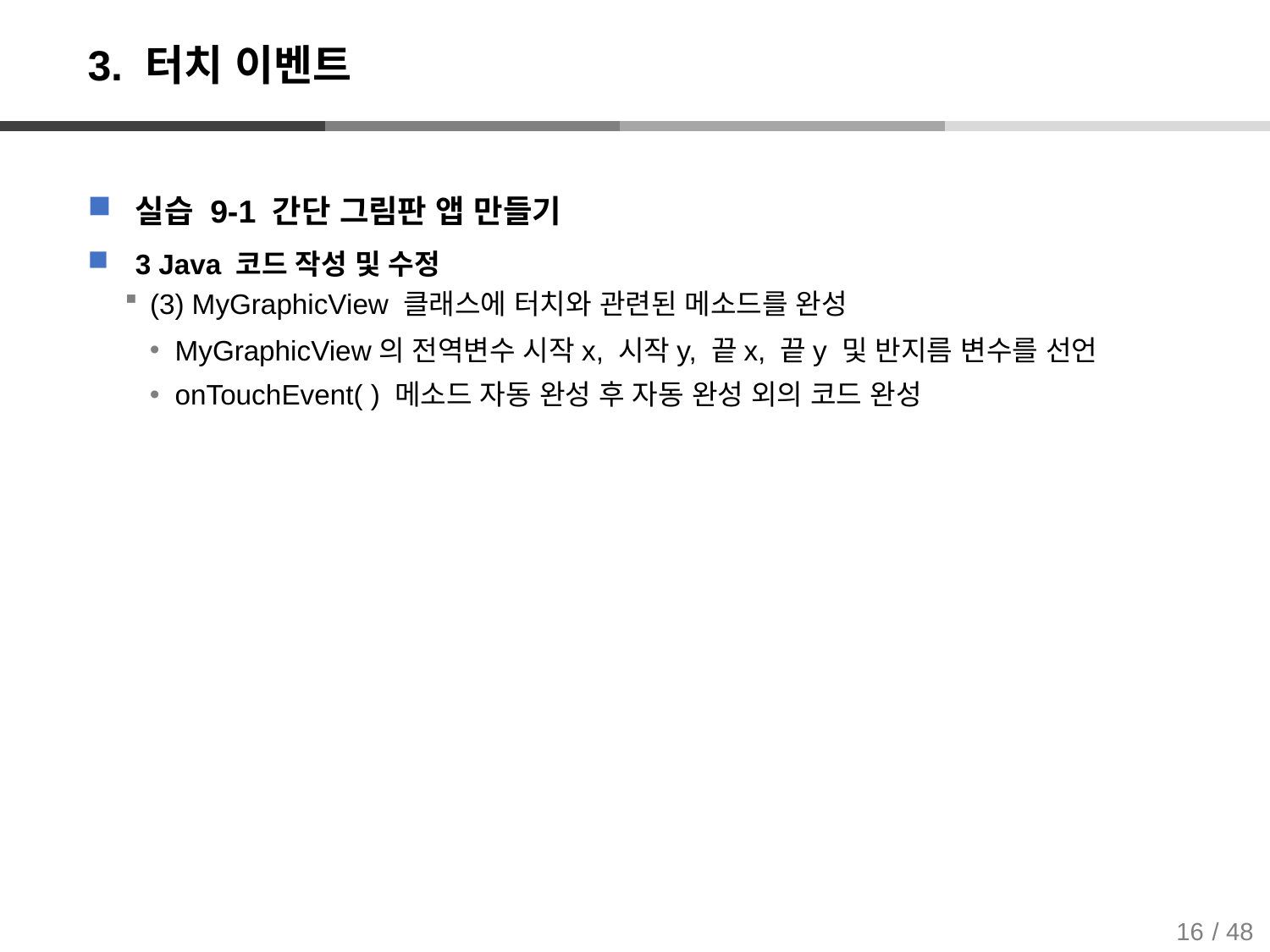

# 3. 터치 이벤트
실습 9-1 간단 그림판 앱 만들기
3 Java 코드 작성 및 수정
(3) MyGraphicView 클래스에 터치와 관련된 메소드를 완성
MyGraphicView의 전역변수 시작x, 시작y, 끝x, 끝y 및 반지름 변수를 선언
onTouchEvent( ) 메소드 자동 완성 후 자동 완성 외의 코드 완성